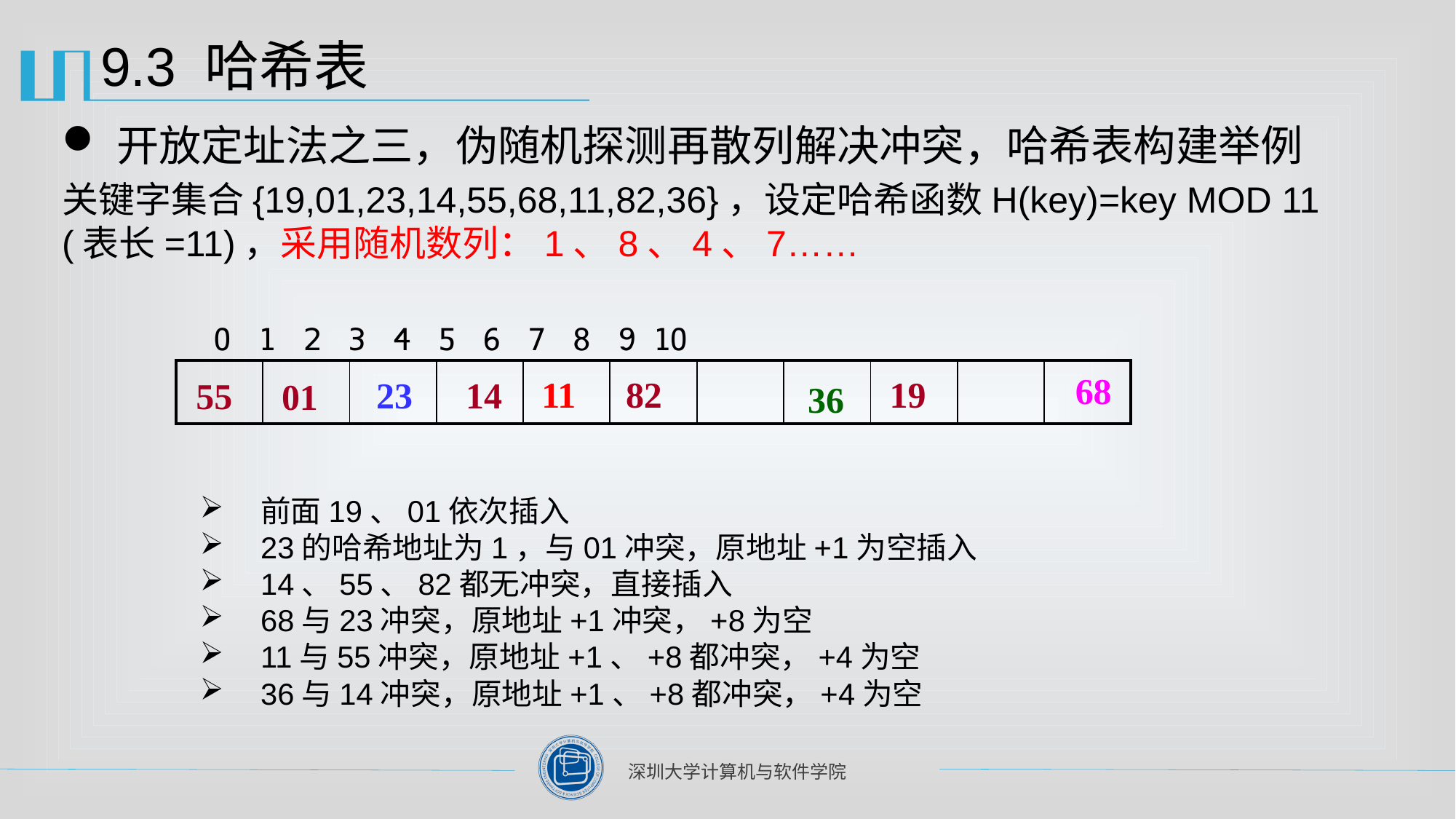

# 9.3 哈希表
开放定址法之三，伪随机探测再散列解决冲突，哈希表构建举例
关键字集合{19,01,23,14,55,68,11,82,36}，设定哈希函数H(key)=key MOD 11 (表长=11)，采用随机数列：1、8、4、7……

0   1   2   3   4   5   6   7   8   9  10
|  |  |  |  |  |  |  |  |  |  |  |
| --- | --- | --- | --- | --- | --- | --- | --- | --- | --- | --- |
68
11
82
19
23
14
55
01
36
前面19、01依次插入
23的哈希地址为1，与01冲突，原地址+1为空插入
14、55、82都无冲突，直接插入
68与23冲突，原地址+1冲突，+8为空
11与55冲突，原地址+1、+8都冲突，+4为空
36与14冲突，原地址+1、+8都冲突，+4为空

131